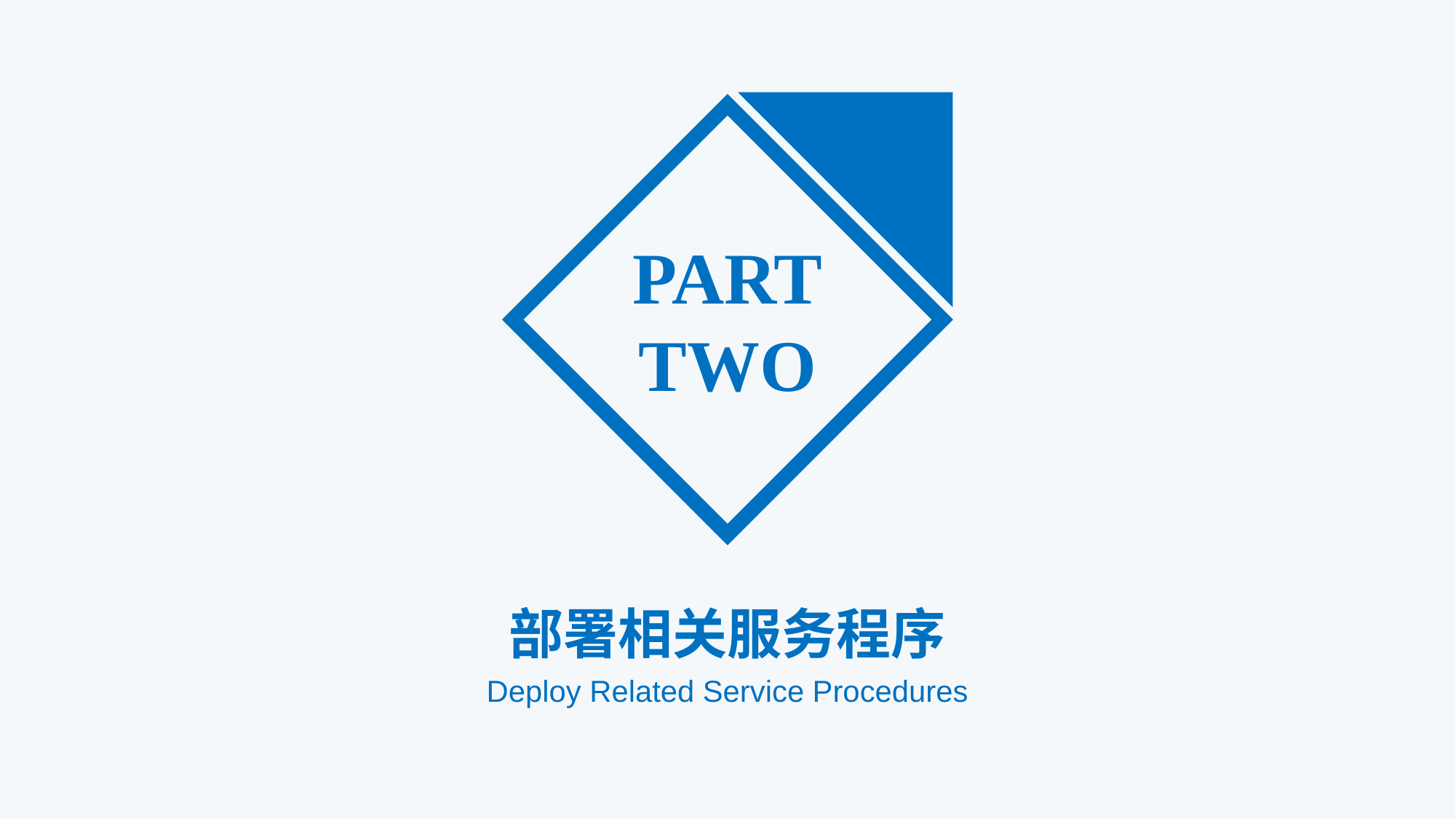

PART
TWO
部署相关服务程序
Deploy Related Service Procedures